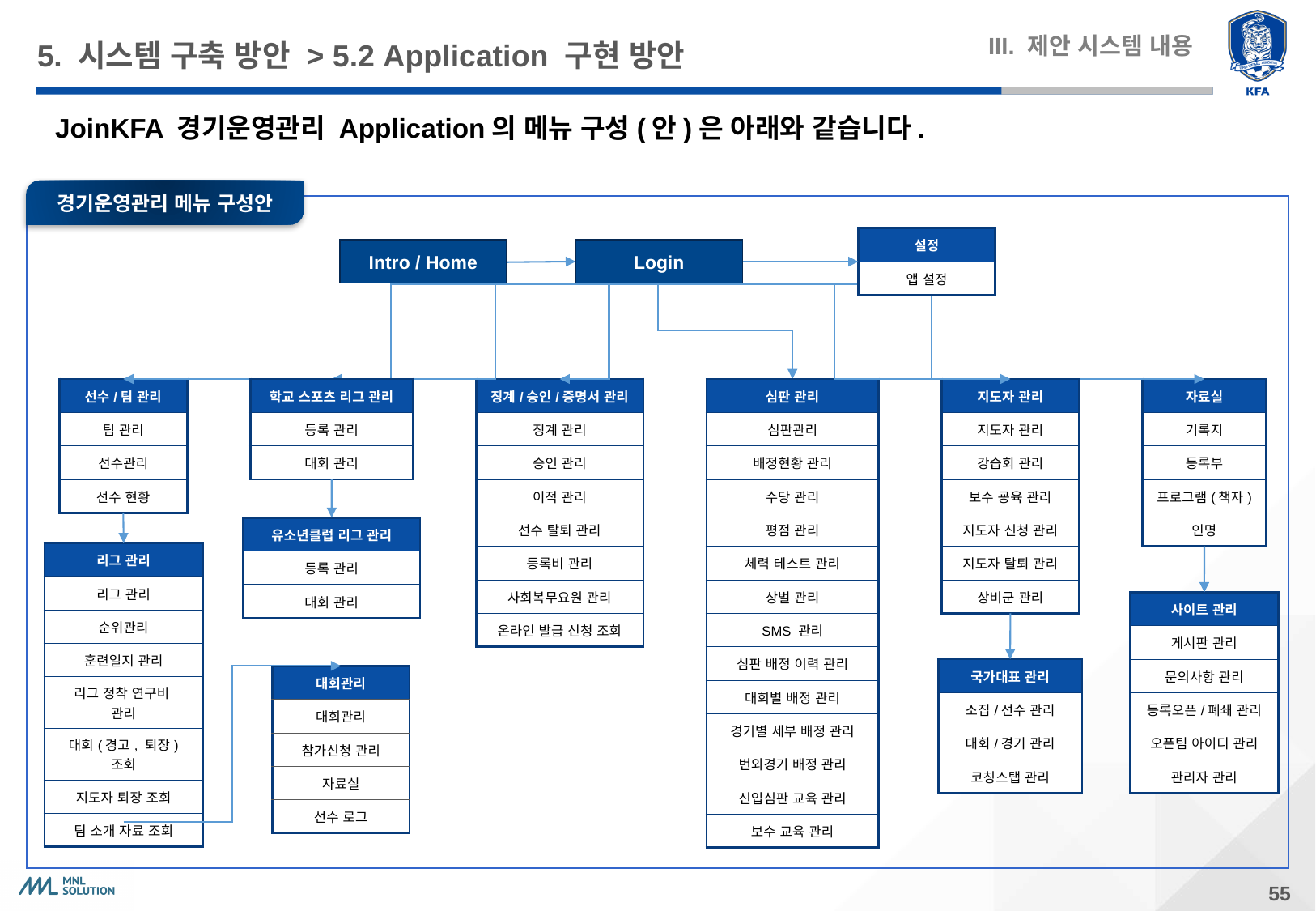

# 5. 시스템 구축 방안 > 5.2 Application 구현 방안
III. 제안 시스템 내용
JoinKFA 경기운영관리 Application의 메뉴 구성(안)은 아래와 같습니다.
경기운영관리 메뉴 구성안

| 설정 |
| --- |
| 앱 설정 |
Intro / Home
Login
| 선수/팀 관리 |
| --- |
| 팀 관리 |
| 선수관리 |
| 선수 현황 |
| 학교 스포츠 리그 관리 |
| --- |
| 등록 관리 |
| 대회 관리 |
| 징계/승인/증명서 관리 |
| --- |
| 징계 관리 |
| 승인 관리 |
| 이적 관리 |
| 선수 탈퇴 관리 |
| 등록비 관리 |
| 사회복무요원 관리 |
| 온라인 발급 신청 조회 |
| 심판 관리 |
| --- |
| 심판관리 |
| 배정현황 관리 |
| 수당 관리 |
| 평점 관리 |
| 체력 테스트 관리 |
| 상벌 관리 |
| SMS 관리 |
| 심판 배정 이력 관리 |
| 대회별 배정 관리 |
| 경기별 세부 배정 관리 |
| 번외경기 배정 관리 |
| 신입심판 교육 관리 |
| 보수 교육 관리 |
| 지도자 관리 |
| --- |
| 지도자 관리 |
| 강습회 관리 |
| 보수 굥육 관리 |
| 지도자 신청 관리 |
| 지도자 탈퇴 관리 |
| 상비군 관리 |
| 자료실 |
| --- |
| 기록지 |
| 등록부 |
| 프로그램(책자) |
| 인명 |
| 유소년클럽 리그 관리 |
| --- |
| 등록 관리 |
| 대회 관리 |
| 리그 관리 |
| --- |
| 리그 관리 |
| 순위관리 |
| 훈련일지 관리 |
| 리그 정착 연구비 관리 |
| 대회(경고, 퇴장) 조회 |
| 지도자 퇴장 조회 |
| 팀 소개 자료 조회 |
| 사이트 관리 |
| --- |
| 게시판 관리 |
| 문의사항 관리 |
| 등록오픈/폐쇄 관리 |
| 오픈팀 아이디 관리 |
| 관리자 관리 |
| 국가대표 관리 |
| --- |
| 소집/선수 관리 |
| 대회/경기 관리 |
| 코칭스탭 관리 |
| 대회관리 |
| --- |
| 대회관리 |
| 참가신청 관리 |
| 자료실 |
| 선수 로그 |